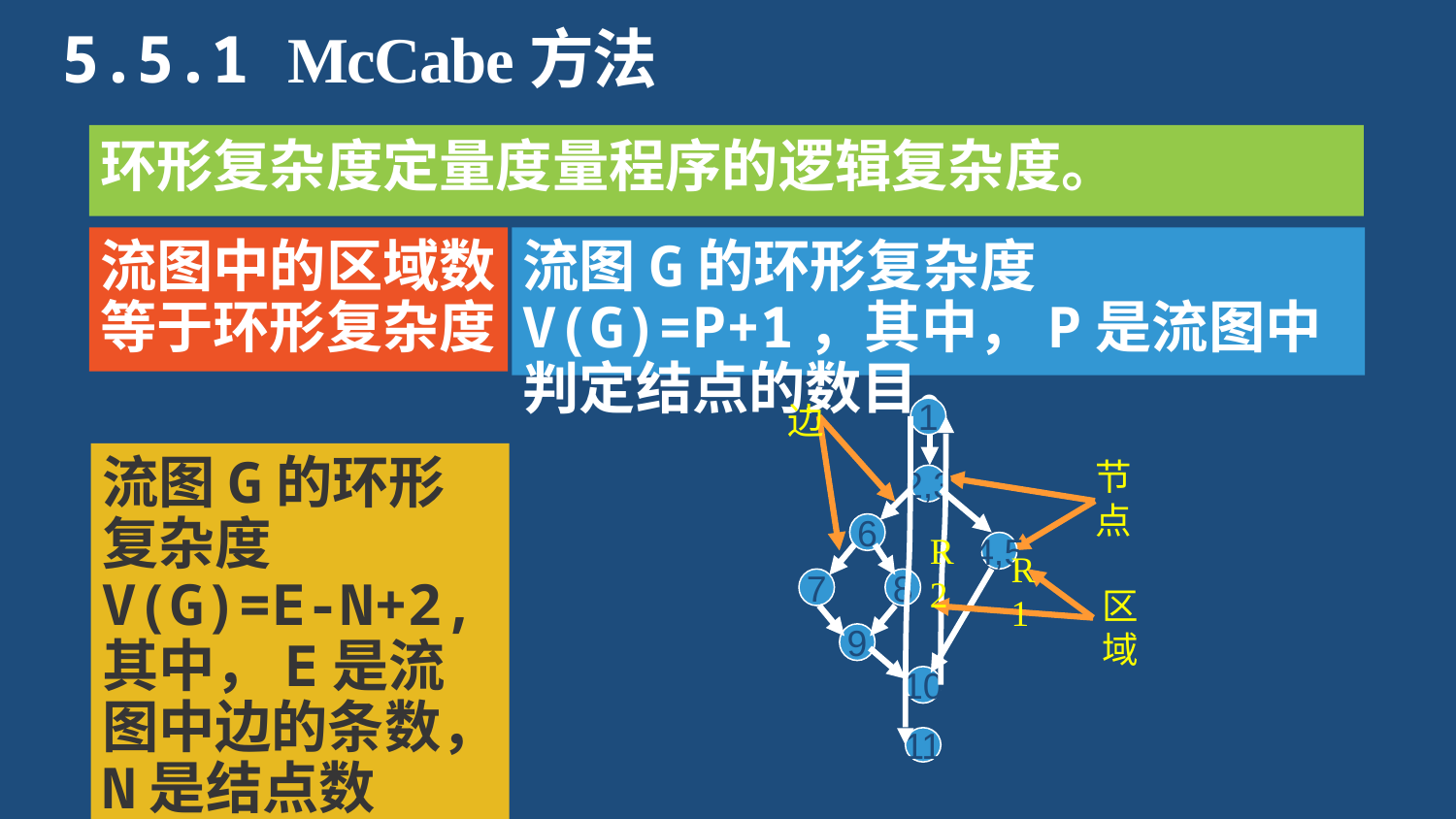

# 5.5.1 McCabe方法
环形复杂度定量度量程序的逻辑复杂度。
流图中的区域数等于环形复杂度
流图G的环形复杂度V(G)=P+1，其中，P是流图中判定结点的数目。
1
边

2,3

6
4,5

R2

R1

区域
7
8

9

10

节点

11
流图G的环形复杂度V(G)=E-N+2,其中，E是流图中边的条数，N是结点数